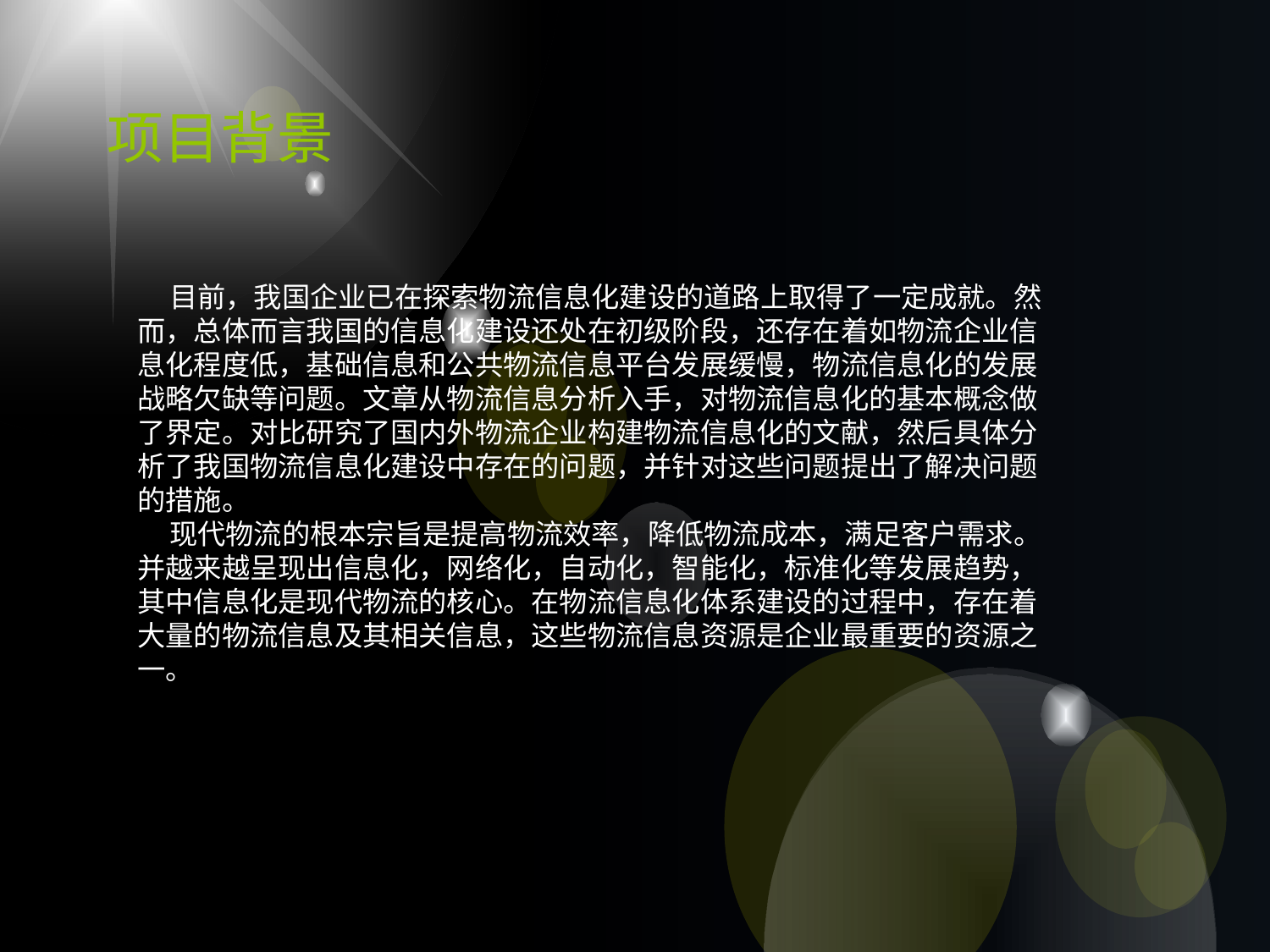

项目背景

    目前，我国企业已在探索物流信息化建设的道路上取得了一定成就。然而，总体而言我国的信息化建设还处在初级阶段，还存在着如物流企业信息化程度低，基础信息和公共物流信息平台发展缓慢，物流信息化的发展战略欠缺等问题。文章从物流信息分析入手，对物流信息化的基本概念做了界定。对比研究了国内外物流企业构建物流信息化的文献，然后具体分析了我国物流信息化建设中存在的问题，并针对这些问题提出了解决问题的措施。
    现代物流的根本宗旨是提高物流效率，降低物流成本，满足客户需求。并越来越呈现出信息化，网络化，自动化，智能化，标准化等发展趋势，其中信息化是现代物流的核心。在物流信息化体系建设的过程中，存在着大量的物流信息及其相关信息，这些物流信息资源是企业最重要的资源之一。